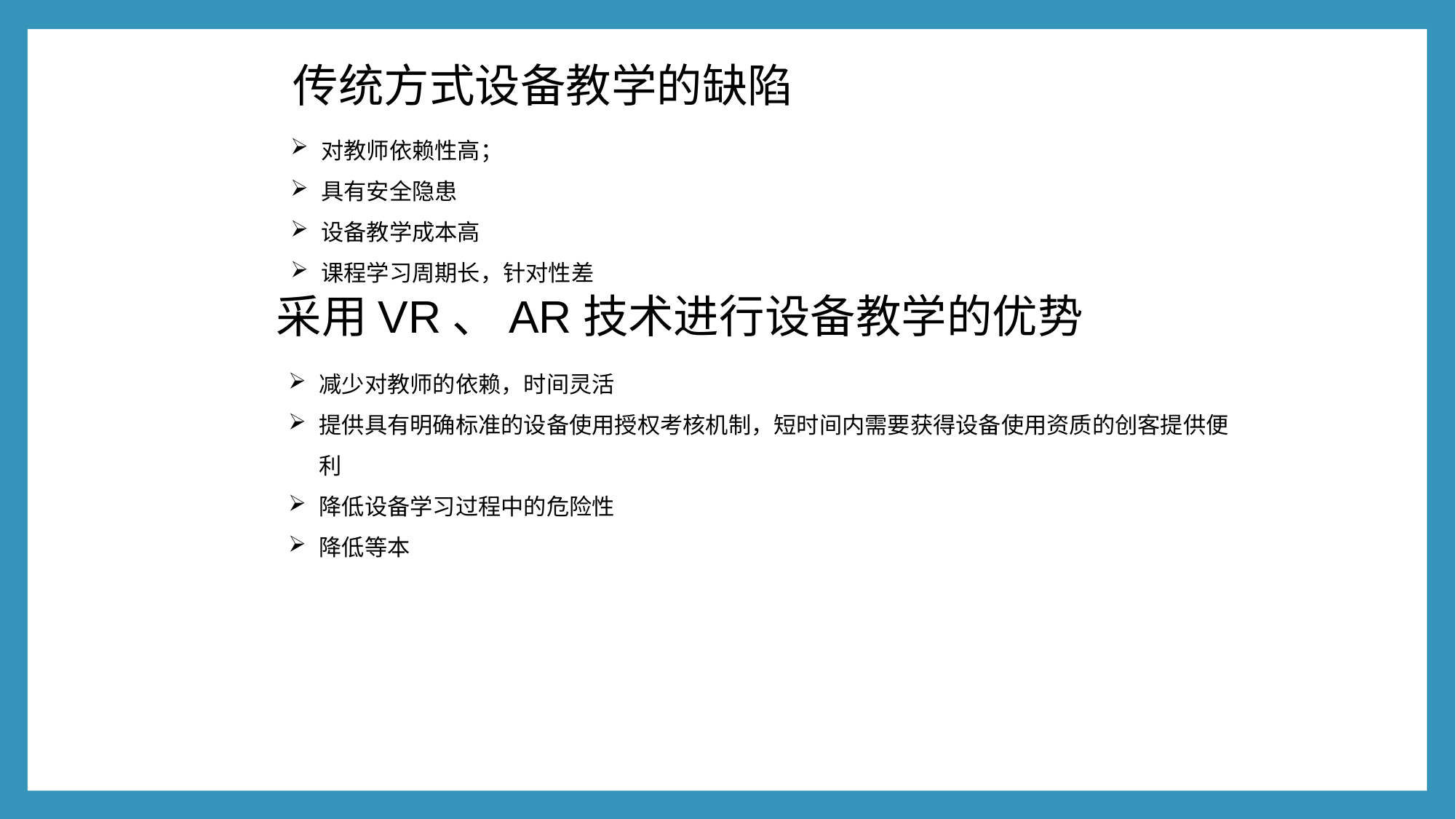

对教师依赖性高；
具有安全隐患
设备教学成本高
课程学习周期长，针对性差

传统方式设备教学的缺陷

减少对教师的依赖，时间灵活
提供具有明确标准的设备使用授权考核机制，短时间内需要获得设备使用资质的创客提供便利
降低设备学习过程中的危险性
降低等本

采用VR、AR技术进行设备教学的优势